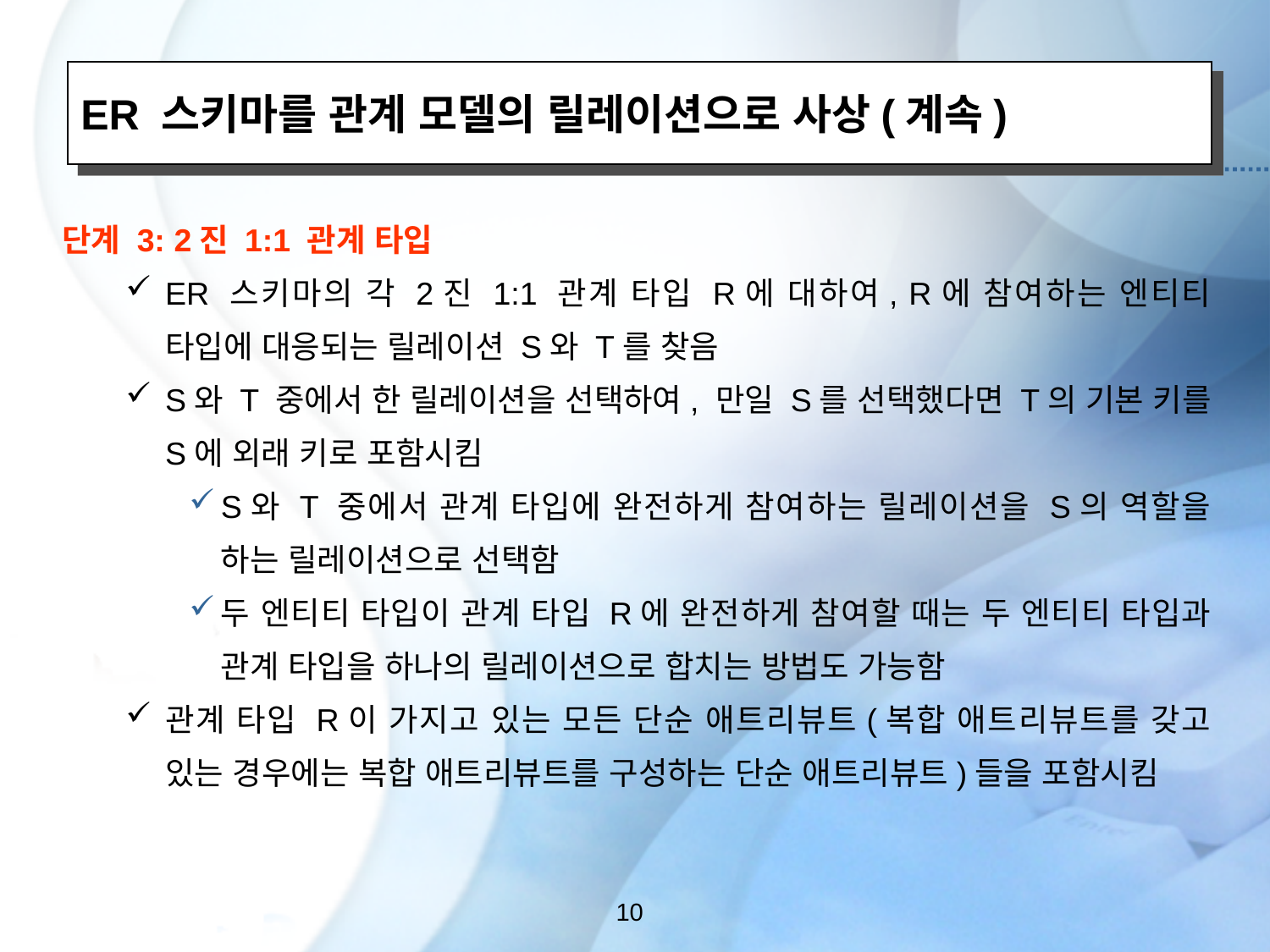

ER 스키마를 관계 모델의 릴레이션으로 사상(계속)
단계 3: 2진 1:1 관계 타입
ER 스키마의 각 2진 1:1 관계 타입 R에 대하여, R에 참여하는 엔티티 타입에 대응되는 릴레이션 S와 T를 찾음
S와 T 중에서 한 릴레이션을 선택하여, 만일 S를 선택했다면 T의 기본 키를 S에 외래 키로 포함시킴
S와 T 중에서 관계 타입에 완전하게 참여하는 릴레이션을 S의 역할을 하는 릴레이션으로 선택함
두 엔티티 타입이 관계 타입 R에 완전하게 참여할 때는 두 엔티티 타입과 관계 타입을 하나의 릴레이션으로 합치는 방법도 가능함
관계 타입 R이 가지고 있는 모든 단순 애트리뷰트(복합 애트리뷰트를 갖고 있는 경우에는 복합 애트리뷰트를 구성하는 단순 애트리뷰트)들을 포함시킴
10